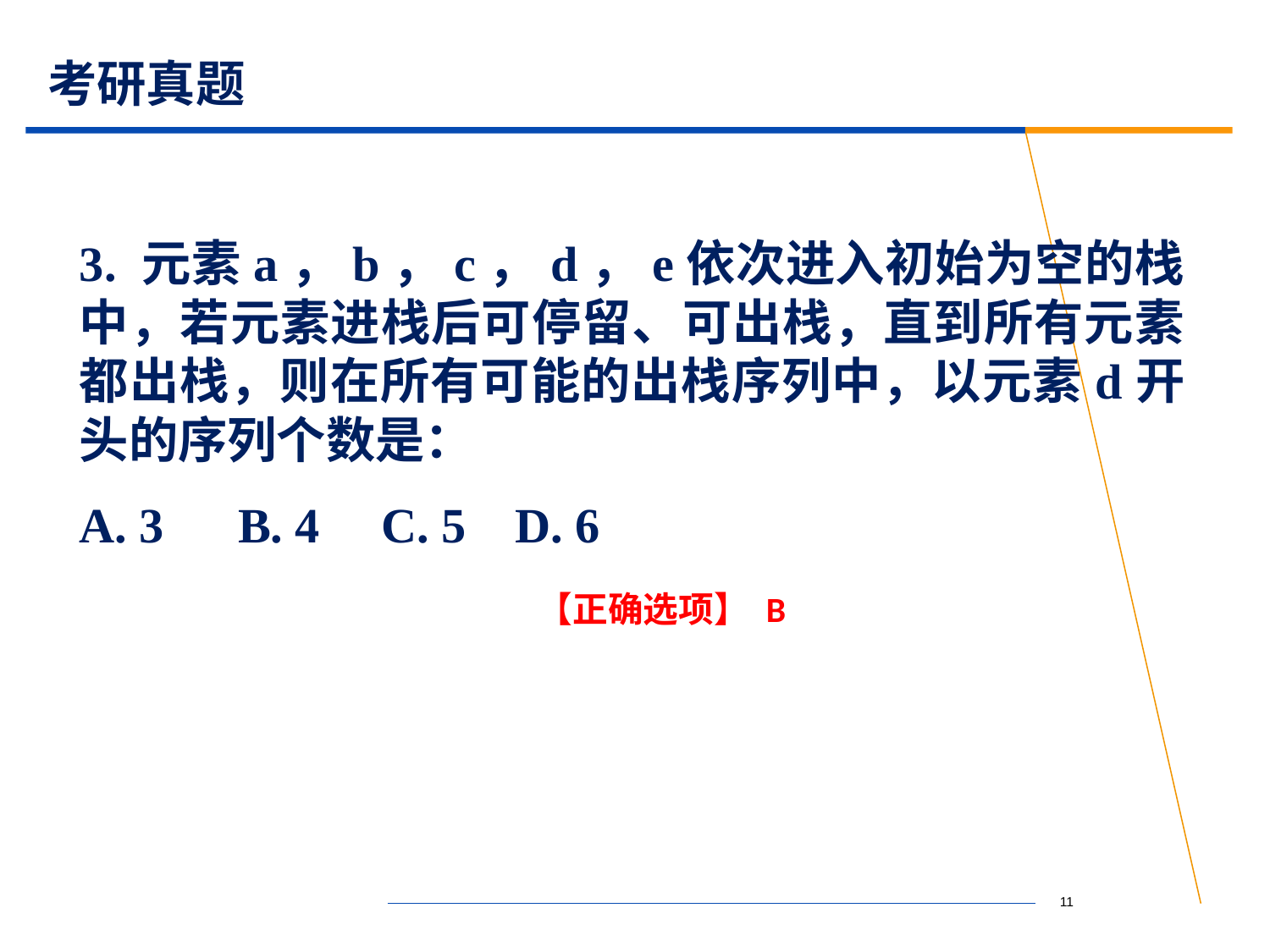

# 考研真题
3. 元素a，b，c，d，e依次进入初始为空的栈中，若元素进栈后可停留、可出栈，直到所有元素都出栈，则在所有可能的出栈序列中，以元素d开头的序列个数是：
A. 3      B. 4     C. 5    D. 6
【正确选项】 B